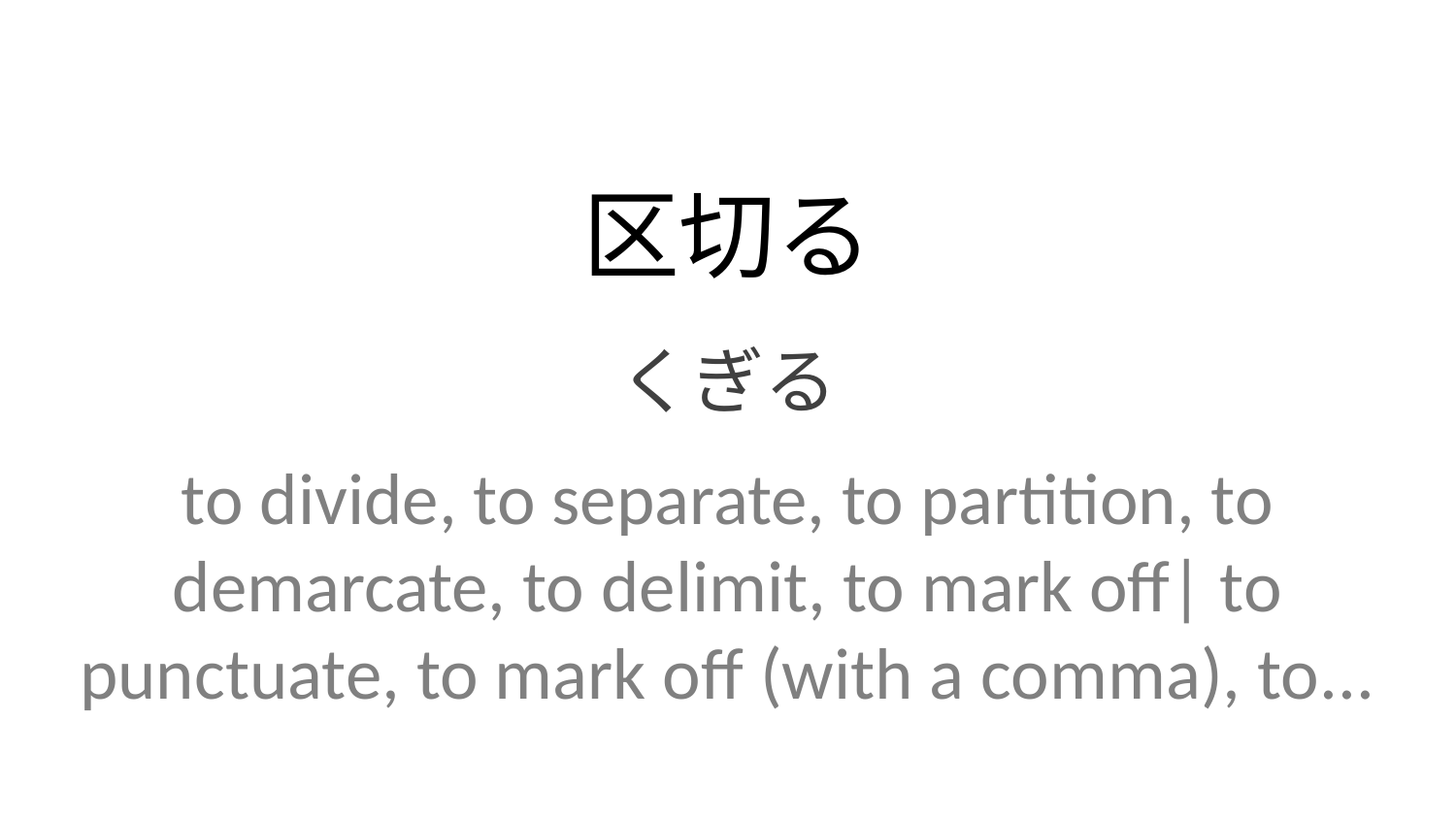

区切る

くぎる
to divide, to separate, to partition, to demarcate, to delimit, to mark off| to punctuate, to mark off (with a comma), to...